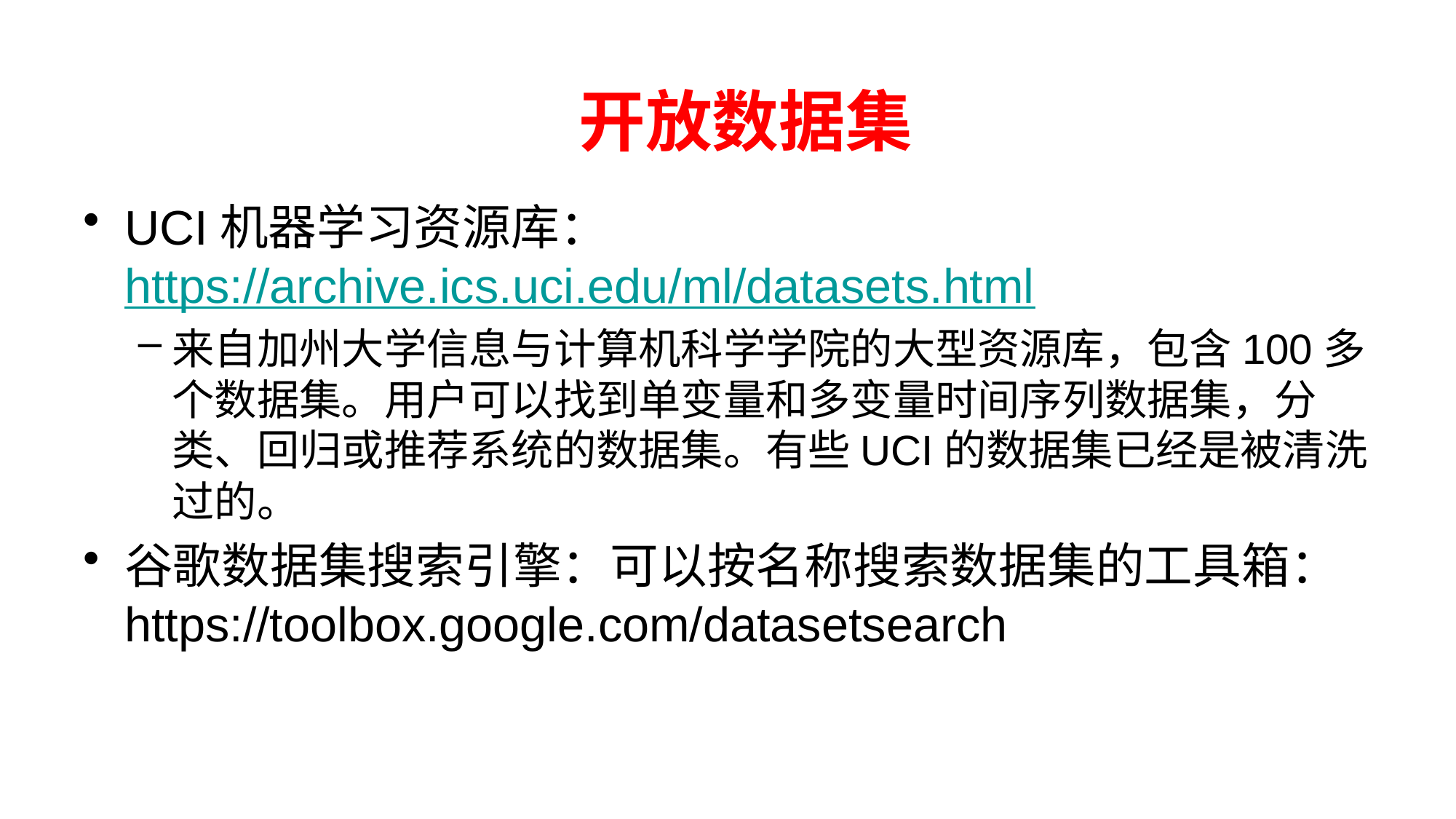

开放数据集
UCI机器学习资源库：https://archive.ics.uci.edu/ml/datasets.html
来自加州大学信息与计算机科学学院的大型资源库，包含100多个数据集。用户可以找到单变量和多变量时间序列数据集，分类、回归或推荐系统的数据集。有些UCI的数据集已经是被清洗过的。
谷歌数据集搜索引擎：可以按名称搜索数据集的工具箱：https://toolbox.google.com/datasetsearch